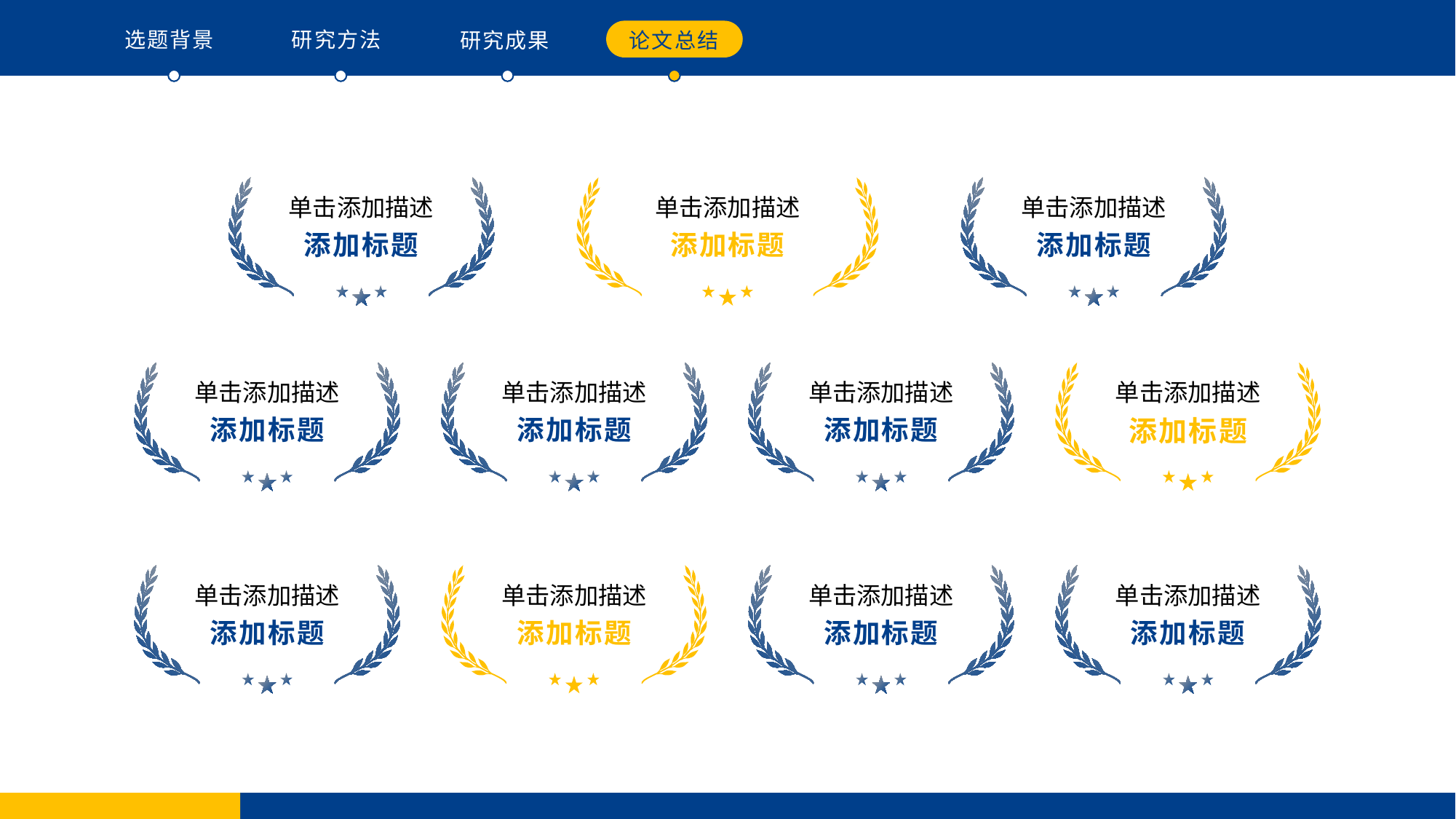

选题背景
研究方法
研究成果
论文总结

单击添加描述
单击添加描述
单击添加描述
添加标题
添加标题
添加标题

单击添加描述
单击添加描述
单击添加描述
单击添加描述
添加标题
添加标题
添加标题
添加标题

单击添加描述
单击添加描述
单击添加描述
单击添加描述
添加标题
添加标题
添加标题
添加标题